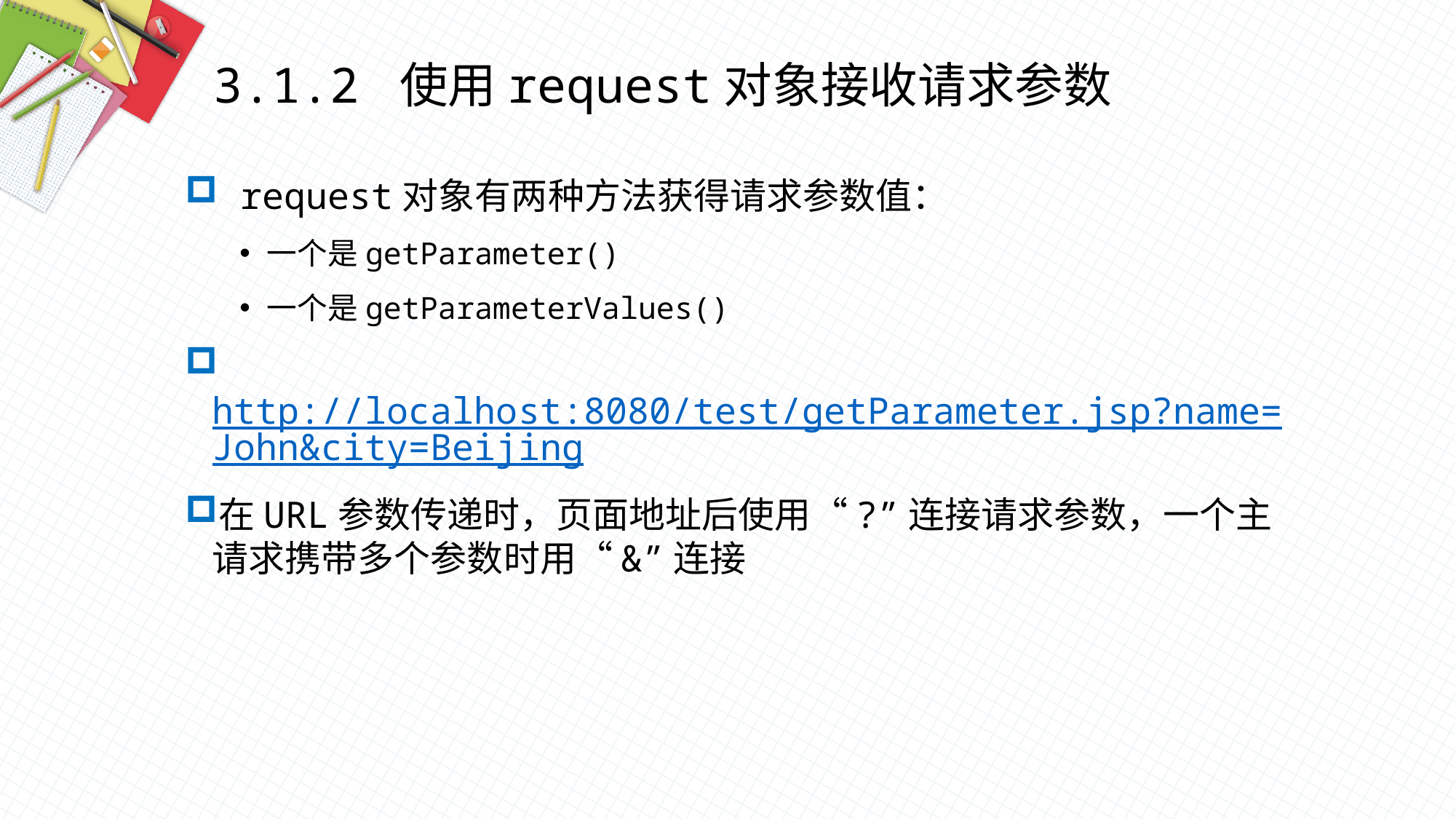

3.1.2 使用request对象接收请求参数
 request对象有两种方法获得请求参数值：
一个是getParameter()
一个是getParameterValues()
 http://localhost:8080/test/getParameter.jsp?name=John&city=Beijing
在URL参数传递时，页面地址后使用“?”连接请求参数，一个主请求携带多个参数时用“&”连接